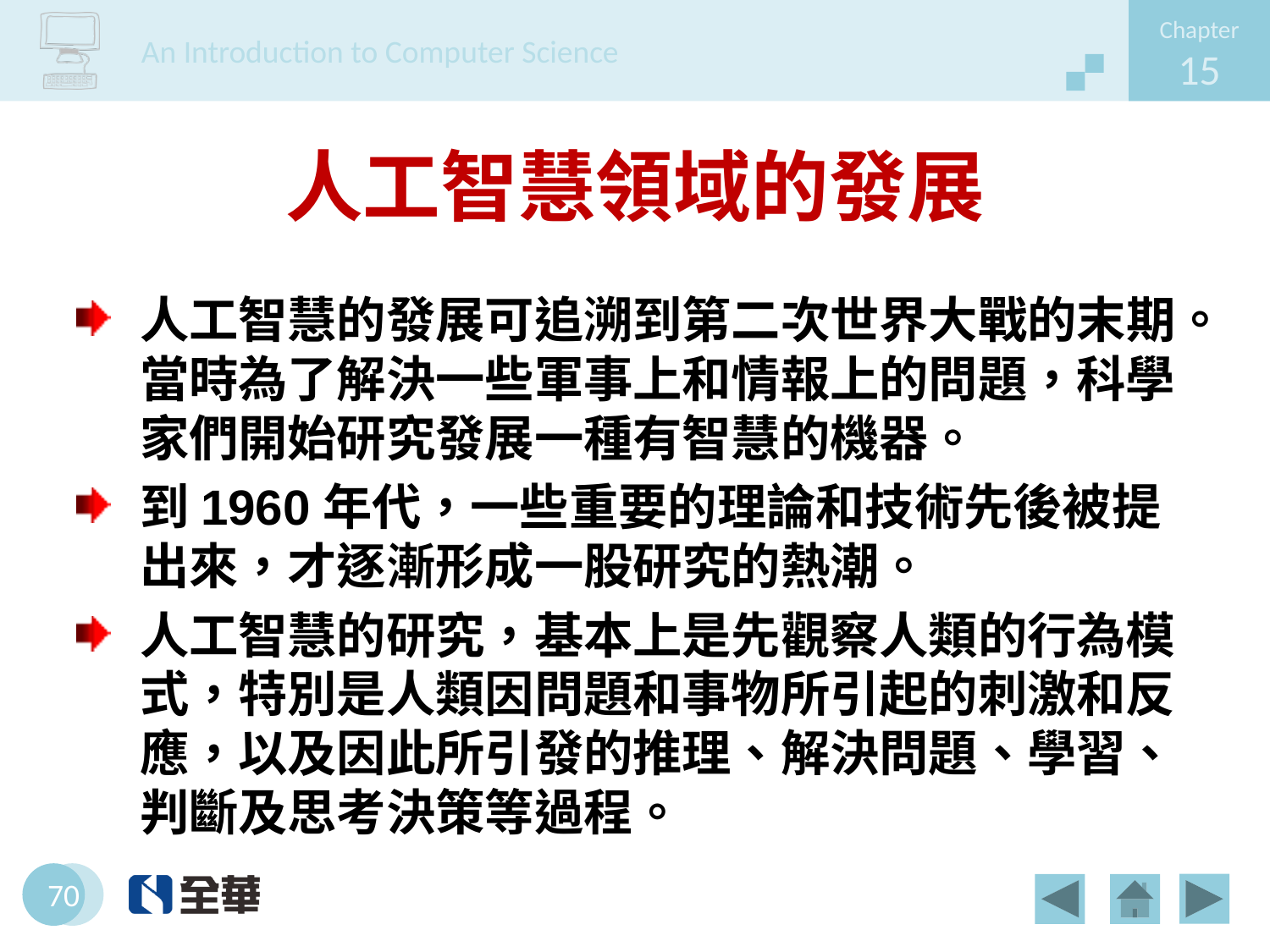

# 人工智慧領域的發展
人工智慧的發展可追溯到第二次世界大戰的末期。當時為了解決一些軍事上和情報上的問題，科學家們開始研究發展一種有智慧的機器。
到1960年代，一些重要的理論和技術先後被提出來，才逐漸形成一股研究的熱潮。
人工智慧的研究，基本上是先觀察人類的行為模式，特別是人類因問題和事物所引起的刺激和反應，以及因此所引發的推理、解決問題、學習、判斷及思考決策等過程。